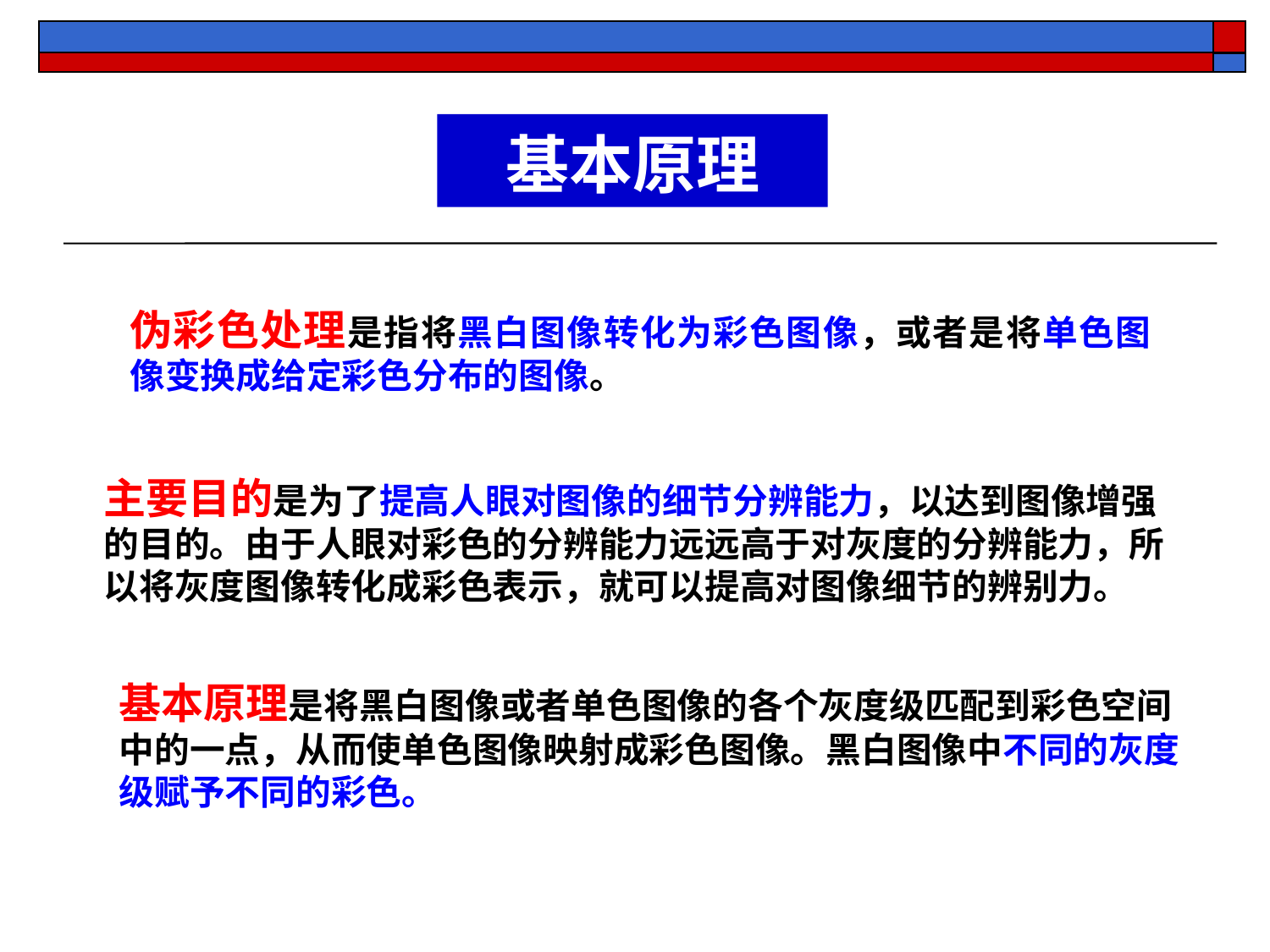

基本原理
伪彩色处理是指将黑白图像转化为彩色图像，或者是将单色图像变换成给定彩色分布的图像。
主要目的是为了提高人眼对图像的细节分辨能力，以达到图像增强的目的。由于人眼对彩色的分辨能力远远高于对灰度的分辨能力，所以将灰度图像转化成彩色表示，就可以提高对图像细节的辨别力。
基本原理是将黑白图像或者单色图像的各个灰度级匹配到彩色空间中的一点，从而使单色图像映射成彩色图像。黑白图像中不同的灰度级赋予不同的彩色。
50